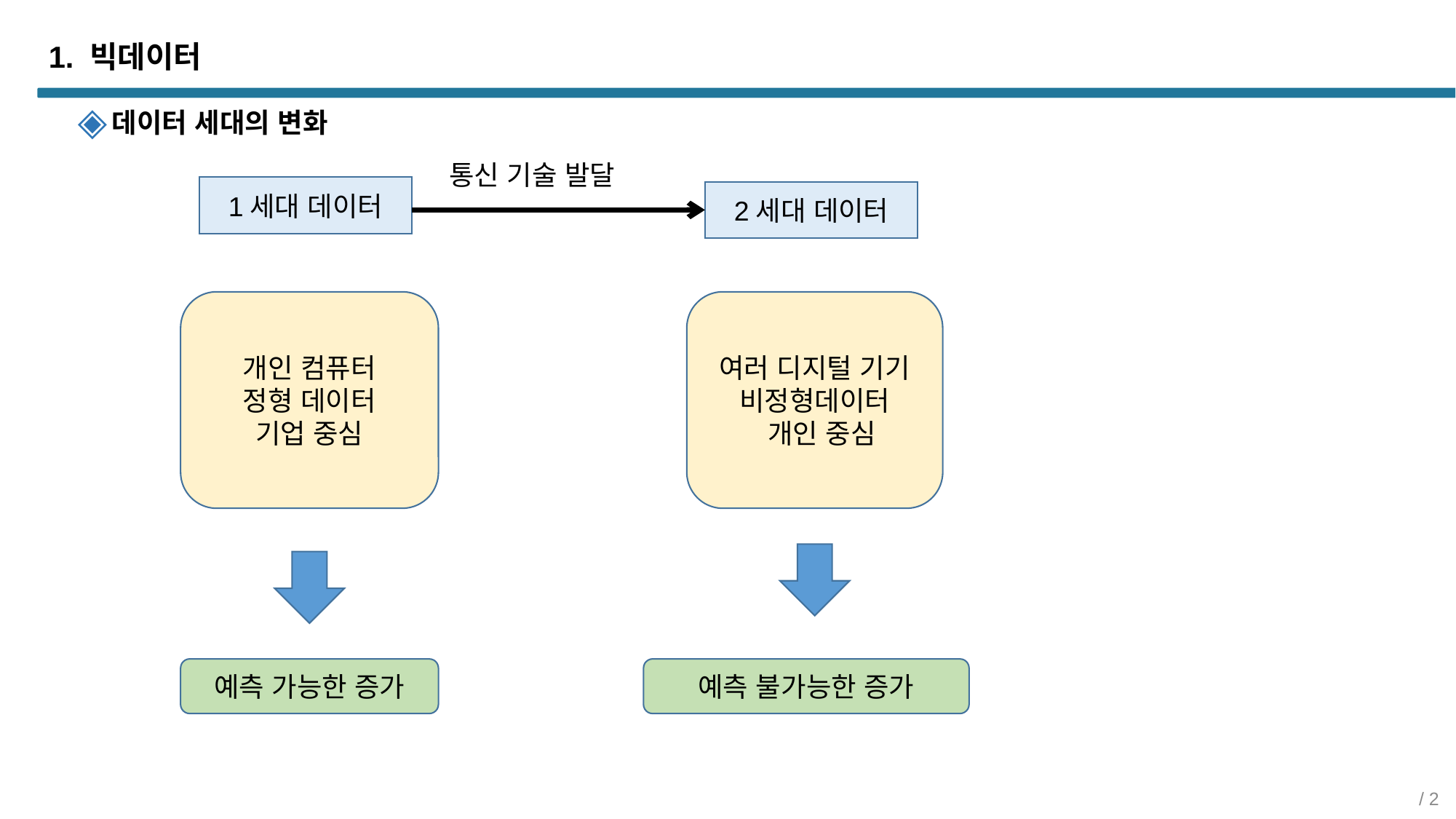

# 1. 빅데이터
데이터 세대의 변화

통신 기술 발달
1세대 데이터
2세대 데이터
개인 컴퓨터
정형 데이터
기업 중심
여러 디지털 기기
비정형데이터
 개인 중심

예측 가능한 증가
예측 불가능한 증가
/ 2